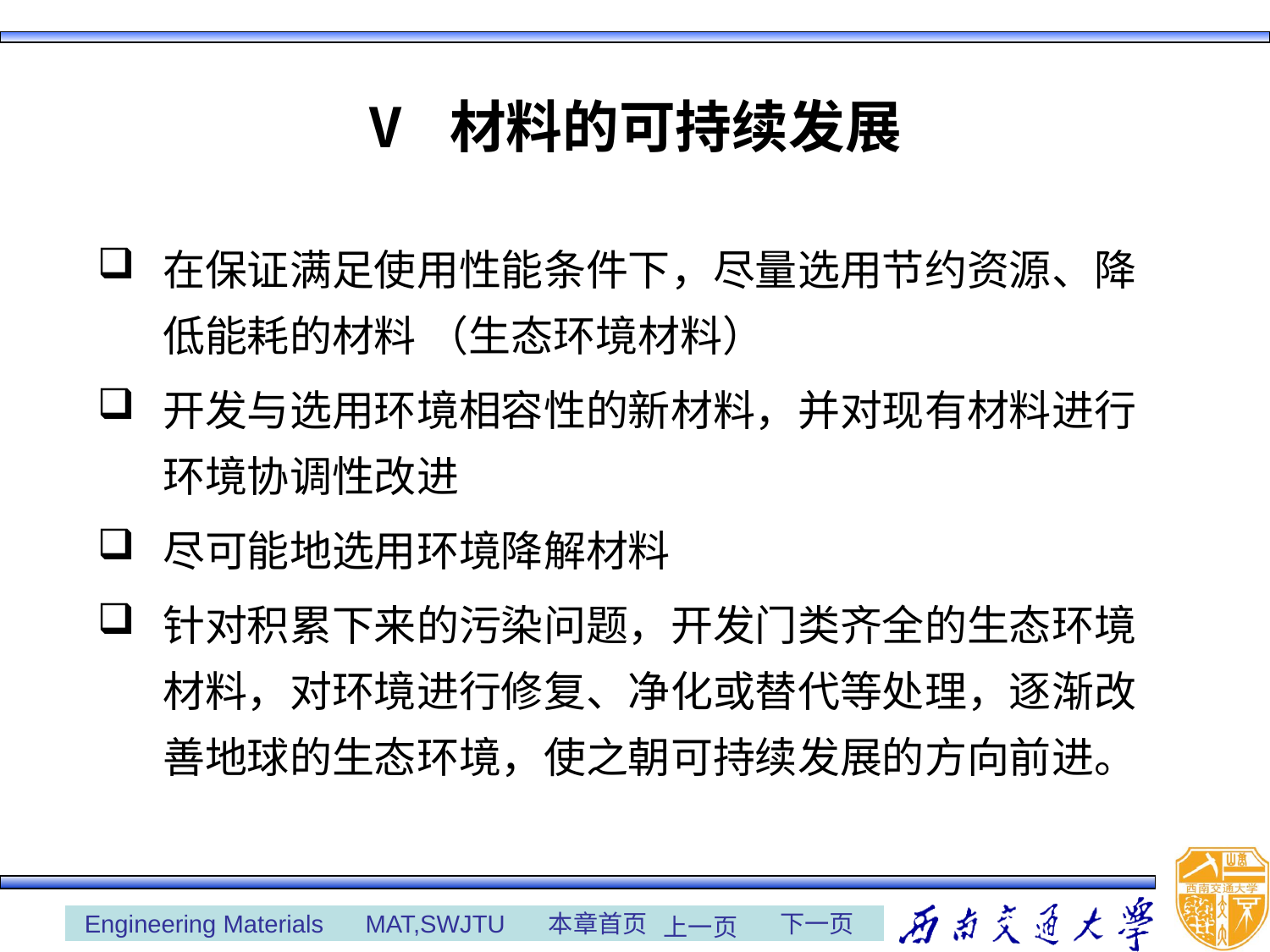

# V 材料的可持续发展
在保证满足使用性能条件下，尽量选用节约资源、降低能耗的材料 （生态环境材料）
开发与选用环境相容性的新材料，并对现有材料进行环境协调性改进
尽可能地选用环境降解材料
针对积累下来的污染问题，开发门类齐全的生态环境材料，对环境进行修复、净化或替代等处理，逐渐改善地球的生态环境，使之朝可持续发展的方向前进。